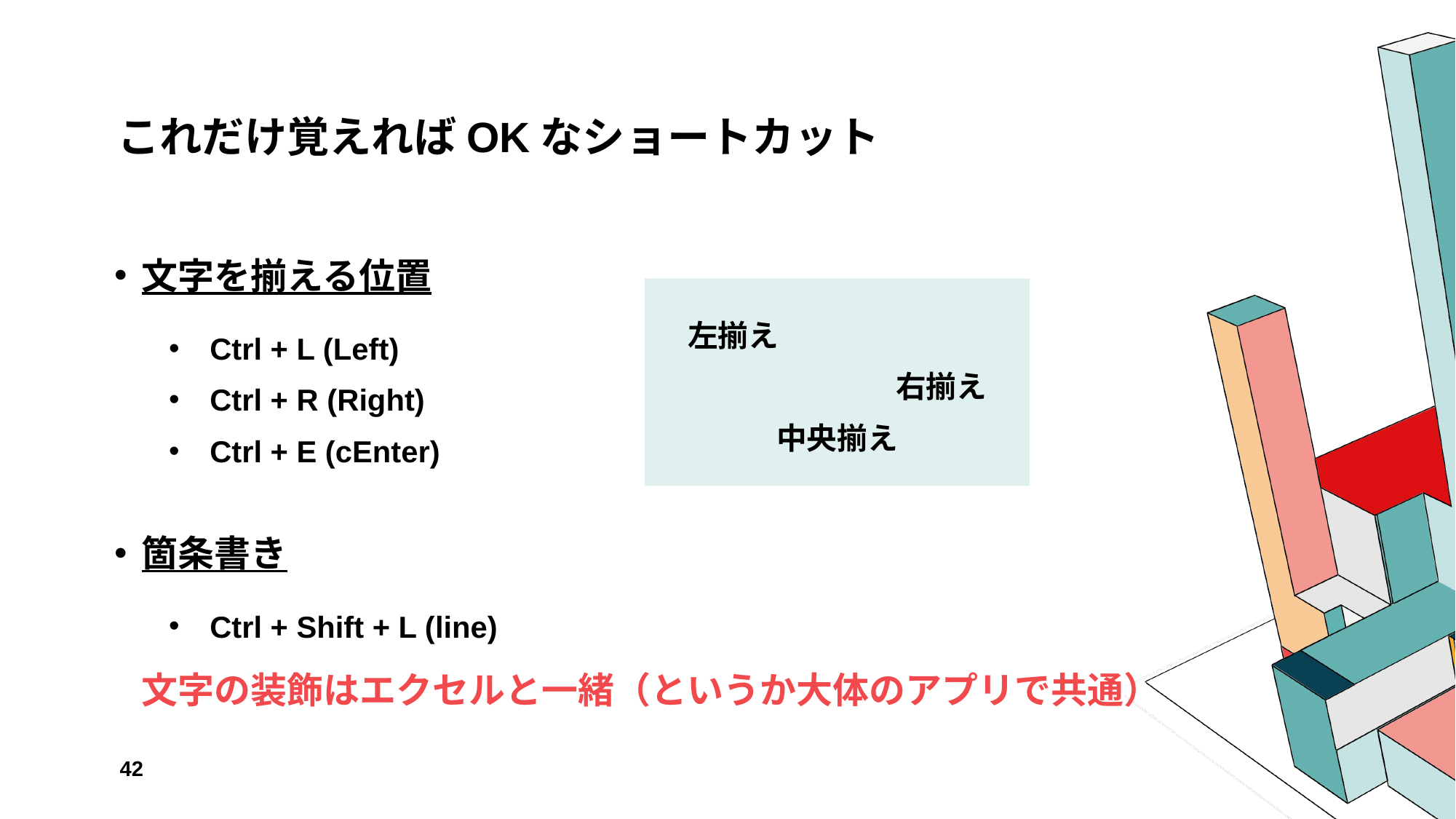

# これだけ覚えればOKなショートカット
文字を揃える位置
Ctrl + L (Left)
Ctrl + R (Right)
Ctrl + E (cEnter)

箇条書き
Ctrl + Shift + L (line)

左揃え
右揃え
中央揃え
文字の装飾はエクセルと一緒（というか大体のアプリで共通）
42